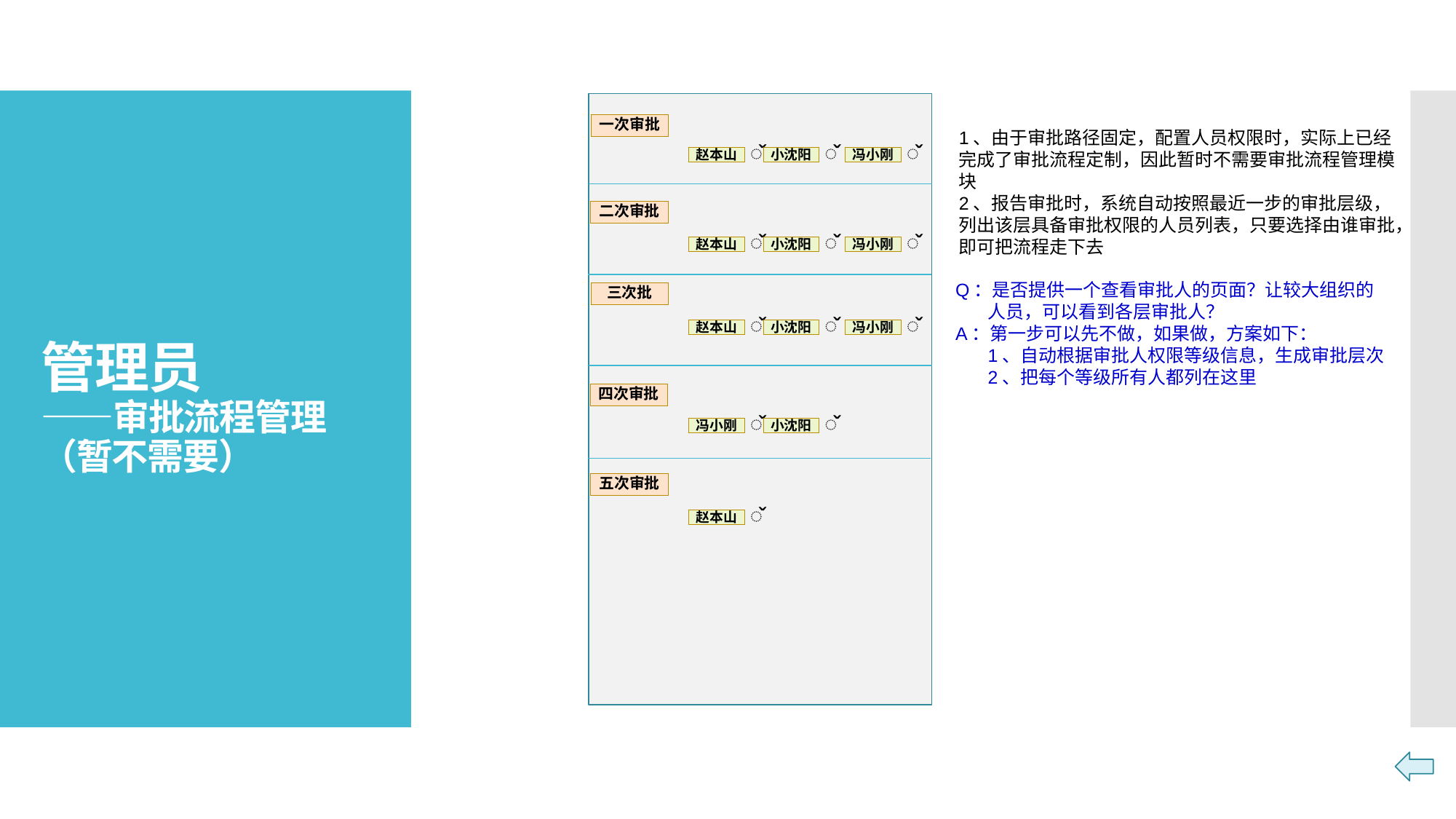

一次审批
1、由于审批路径固定，配置人员权限时，实际上已经完成了审批流程定制，因此暂时不需要审批流程管理模块
2、报告审批时，系统自动按照最近一步的审批层级，列出该层具备审批权限的人员列表，只要选择由谁审批，即可把流程走下去
# 管理员 ——审批流程管理（暂不需要）
̌
赵本山
̌
小沈阳
̌
冯小刚
二次审批

̌
赵本山
̌
小沈阳
̌
冯小刚
Q：是否提供一个查看审批人的页面？让较大组织的人员，可以看到各层审批人？
A：第一步可以先不做，如果做，方案如下：
1、自动根据审批人权限等级信息，生成审批层次
2、把每个等级所有人都列在这里
三次批
̌
赵本山
̌
小沈阳
̌
冯小刚
四次审批
̌
冯小刚
̌
小沈阳
五次审批
̌
赵本山